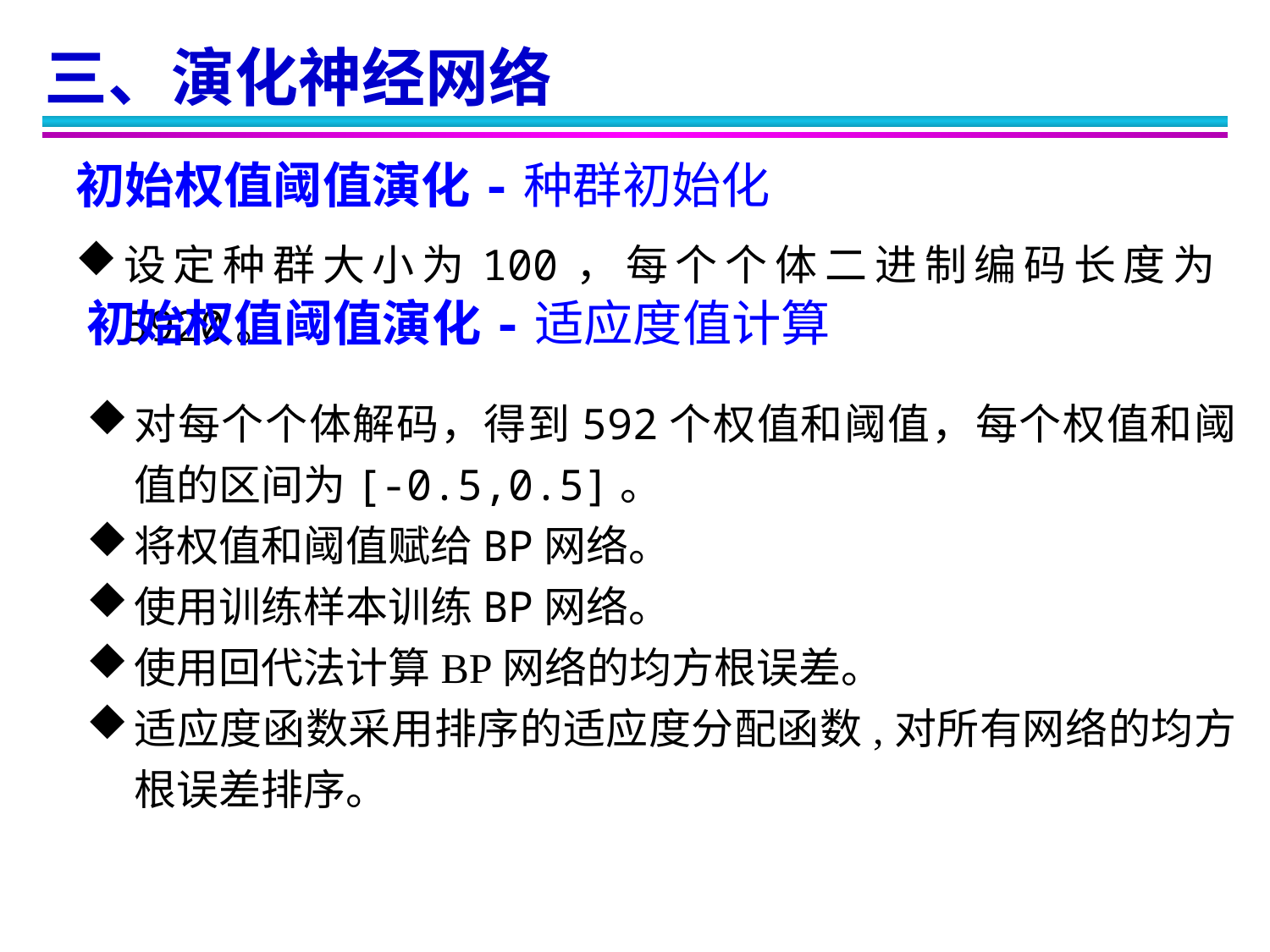

三、演化神经网络
初始权值阈值演化-种群初始化
设定种群大小为100，每个个体二进制编码长度为5920。
初始权值阈值演化-适应度值计算
对每个个体解码，得到592个权值和阈值，每个权值和阈值的区间为[-0.5,0.5]。
将权值和阈值赋给BP网络。
使用训练样本训练BP网络。
使用回代法计算BP网络的均方根误差。
适应度函数采用排序的适应度分配函数,对所有网络的均方根误差排序。